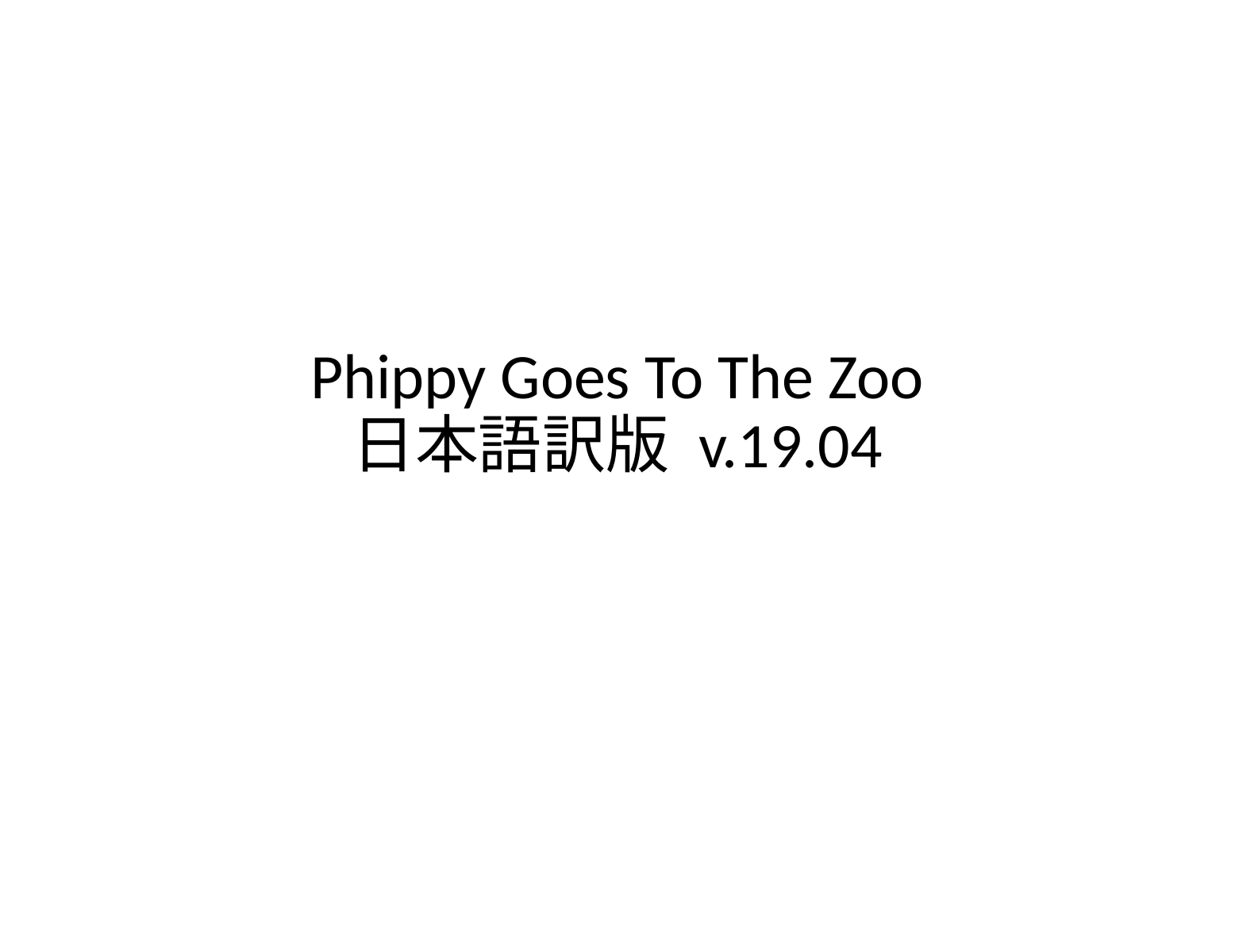

# Phippy Goes To The Zoo 日本語訳版 v.19.04